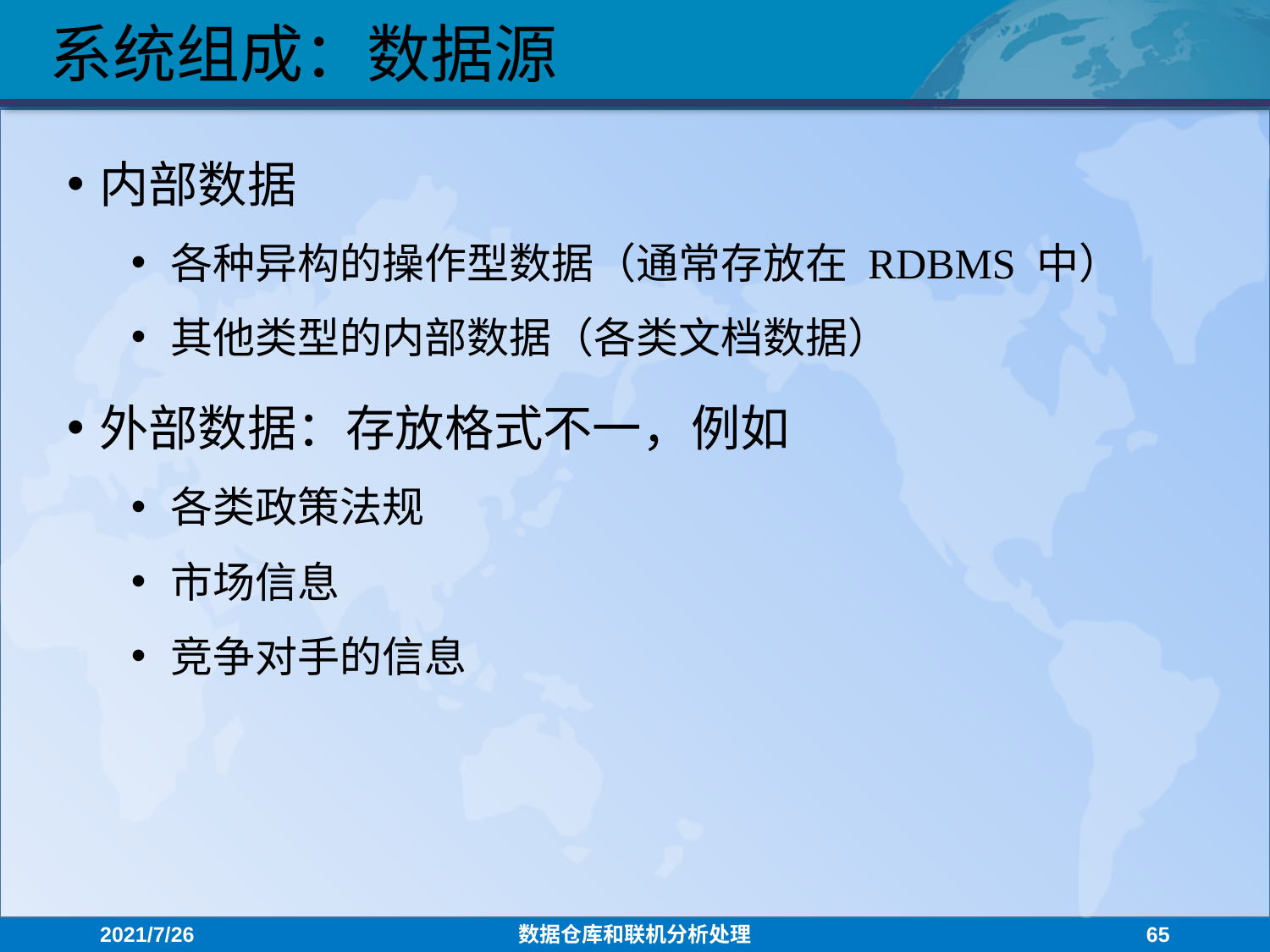

系统组成：数据源
内部数据
各种异构的操作型数据（通常存放在 RDBMS 中）
其他类型的内部数据（各类文档数据）
外部数据：存放格式不一，例如
各类政策法规
市场信息
竞争对手的信息

2021/7/26
数据仓库和联机分析处理
65